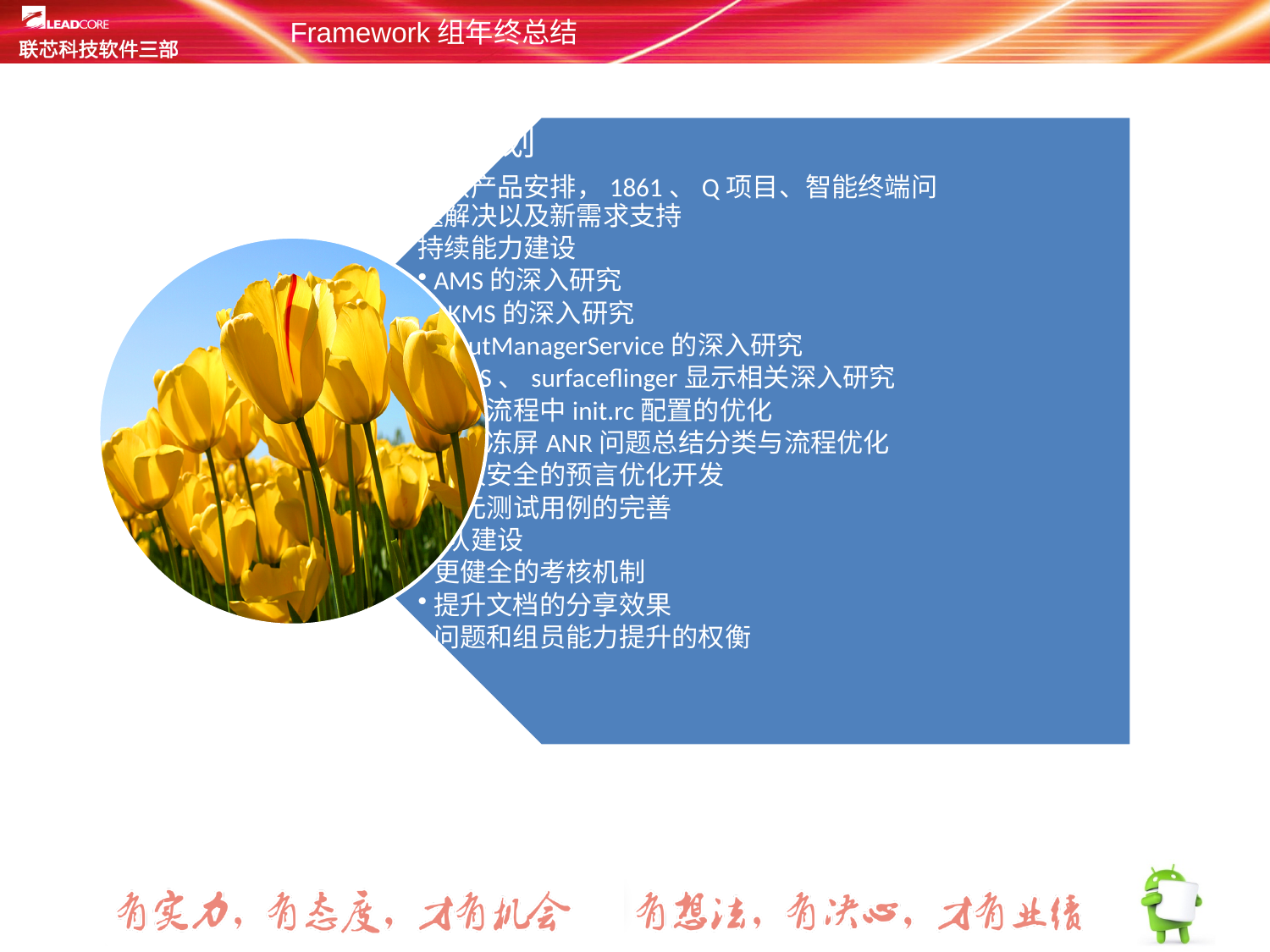

# Framework组年终总结
明年规划
服从产品安排，1861、Q项目、智能终端问题解决以及新需求支持
持续能力建设
AMS的深入研究
PKMS的深入研究
InputManagerService的深入研究
WMS、surfaceflinger显示相关深入研究
开机流程中init.rc配置的优化
死机冻屏ANR问题总结分类与流程优化
五级安全的预言优化开发
单元测试用例的完善
团队建设
更健全的考核机制
提升文档的分享效果
问题和组员能力提升的权衡